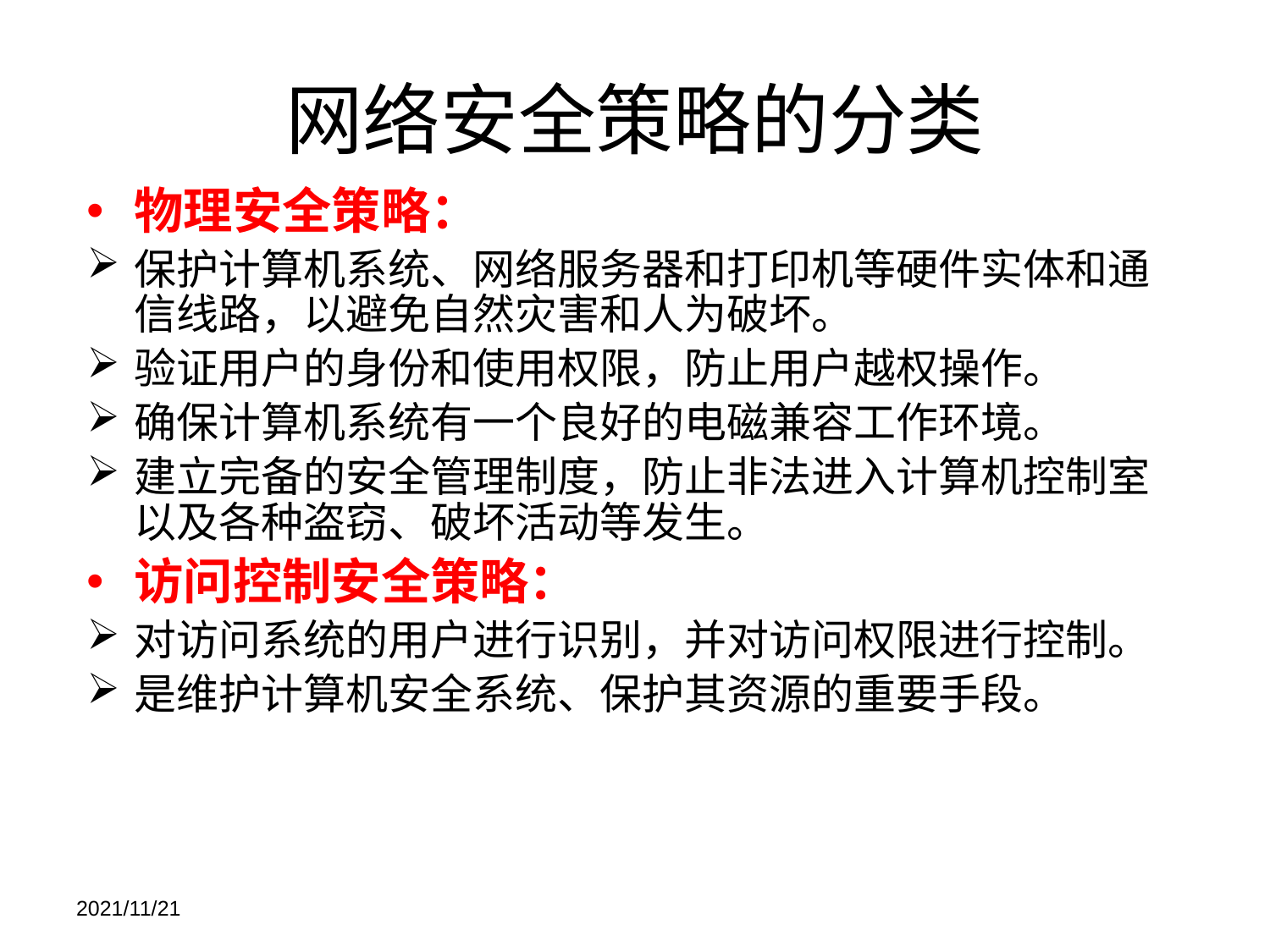

网络安全策略的分类
物理安全策略：
保护计算机系统、网络服务器和打印机等硬件实体和通信线路，以避免自然灾害和人为破坏。
验证用户的身份和使用权限，防止用户越权操作。
确保计算机系统有一个良好的电磁兼容工作环境。
建立完备的安全管理制度，防止非法进入计算机控制室以及各种盗窃、破坏活动等发生。
访问控制安全策略：
对访问系统的用户进行识别，并对访问权限进行控制。
是维护计算机安全系统、保护其资源的重要手段。
2021/11/21